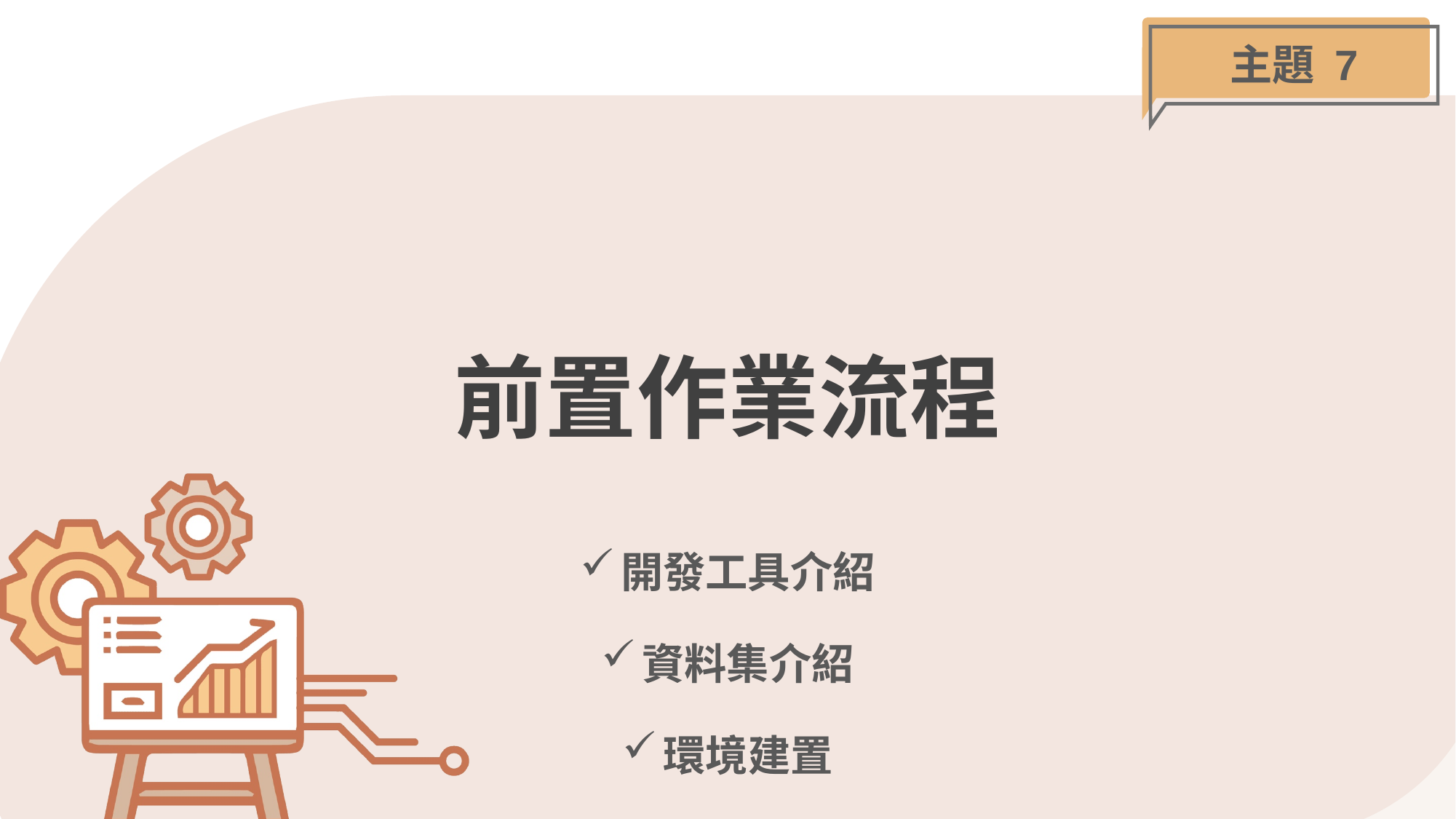

主題 7
# 前置作業流程
開發工具介紹
資料集介紹
環境建置